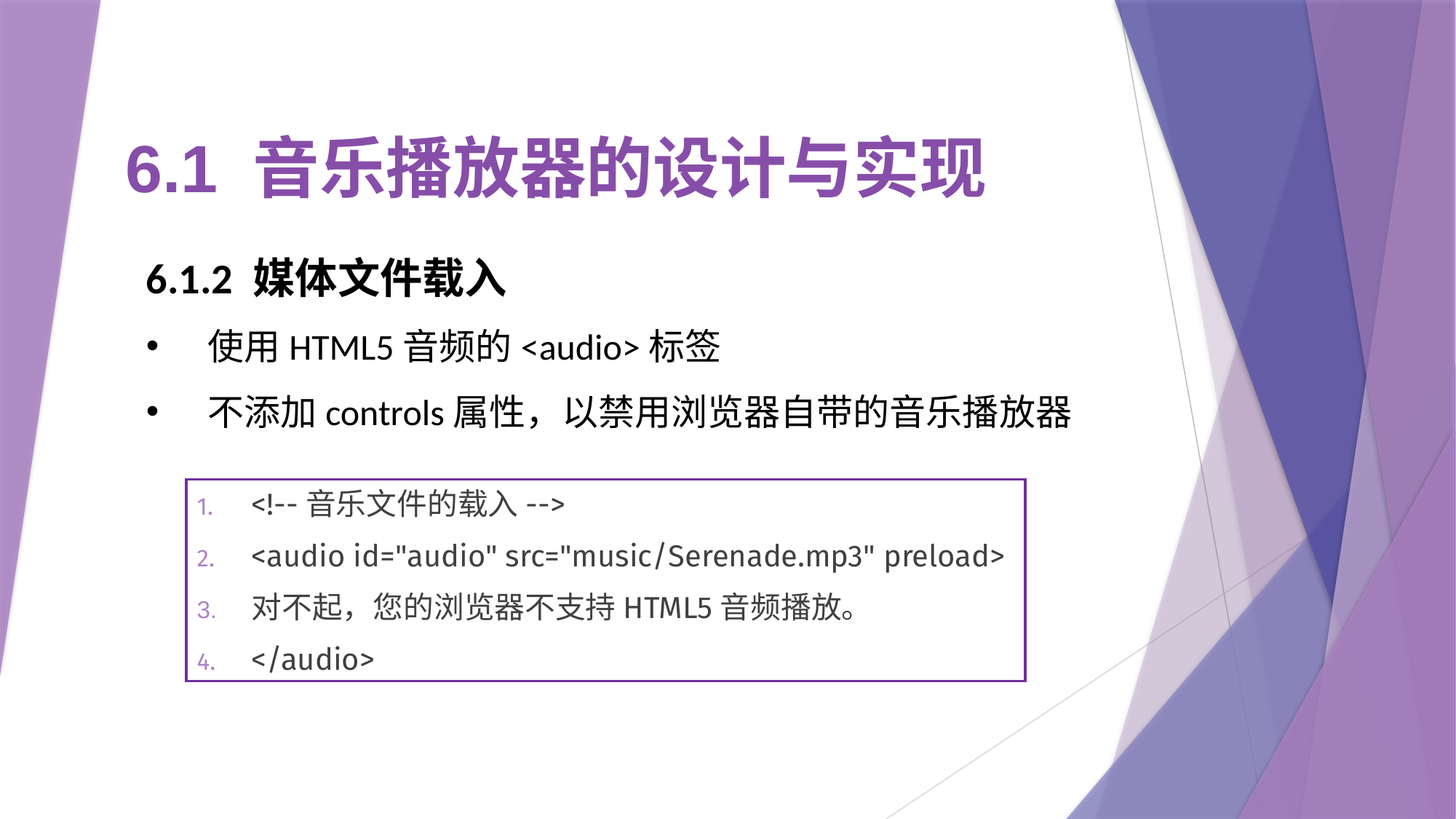

# 6.1 音乐播放器的设计与实现
6.1.2 媒体文件载入
使用HTML5音频的<audio>标签
不添加controls属性，以禁用浏览器自带的音乐播放器

<!--音乐文件的载入-->
<audio id="audio" src="music/Serenade.mp3" preload>
对不起，您的浏览器不支持HTML5音频播放。
</audio>